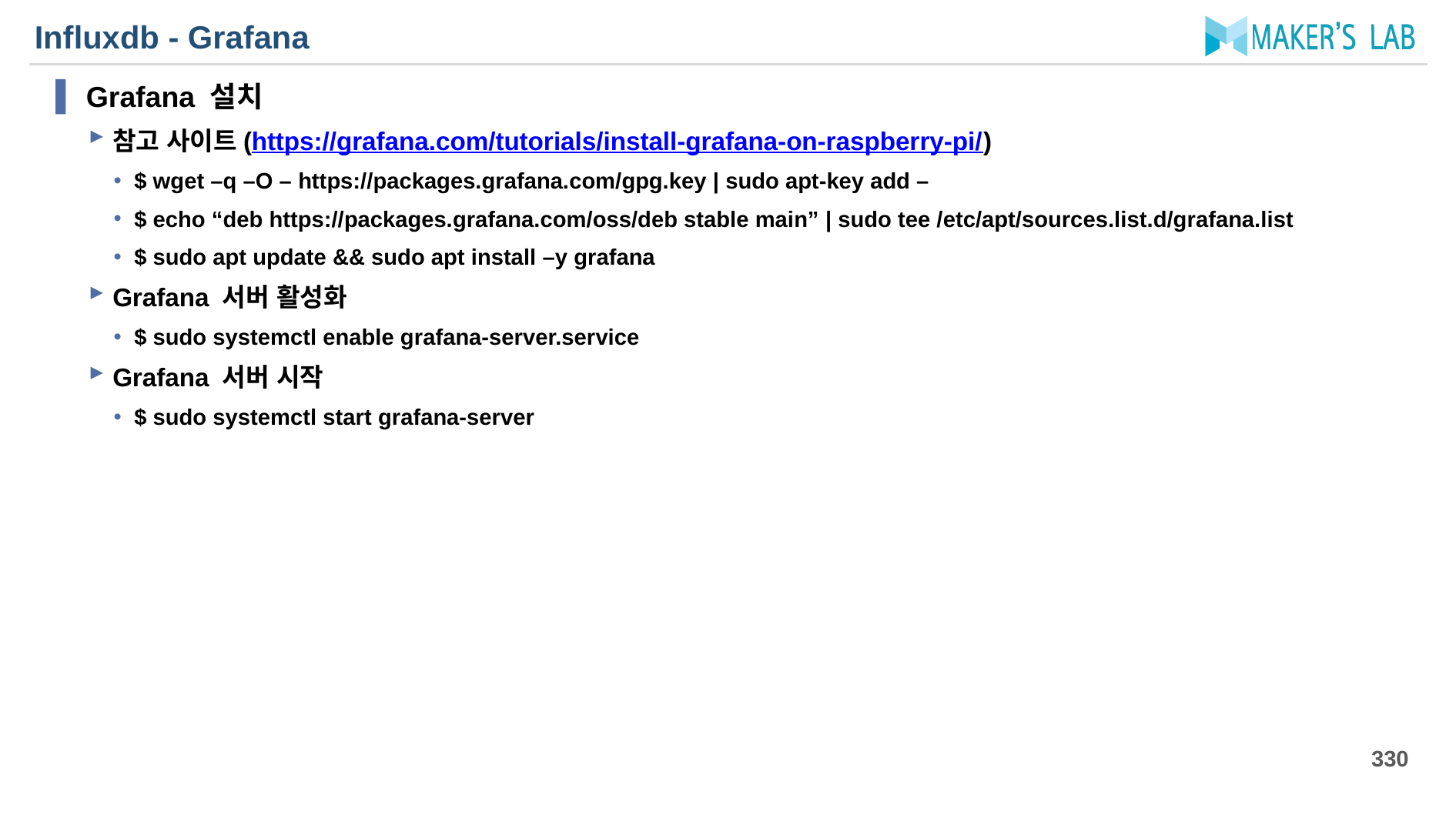

# Influxdb - Grafana
Grafana 설치
참고 사이트(https://grafana.com/tutorials/install-grafana-on-raspberry-pi/)
$ wget –q –O – https://packages.grafana.com/gpg.key | sudo apt-key add –
$ echo “deb https://packages.grafana.com/oss/deb stable main” | sudo tee /etc/apt/sources.list.d/grafana.list
$ sudo apt update && sudo apt install –y grafana
Grafana 서버 활성화
$ sudo systemctl enable grafana-server.service
Grafana 서버 시작
$ sudo systemctl start grafana-server

330